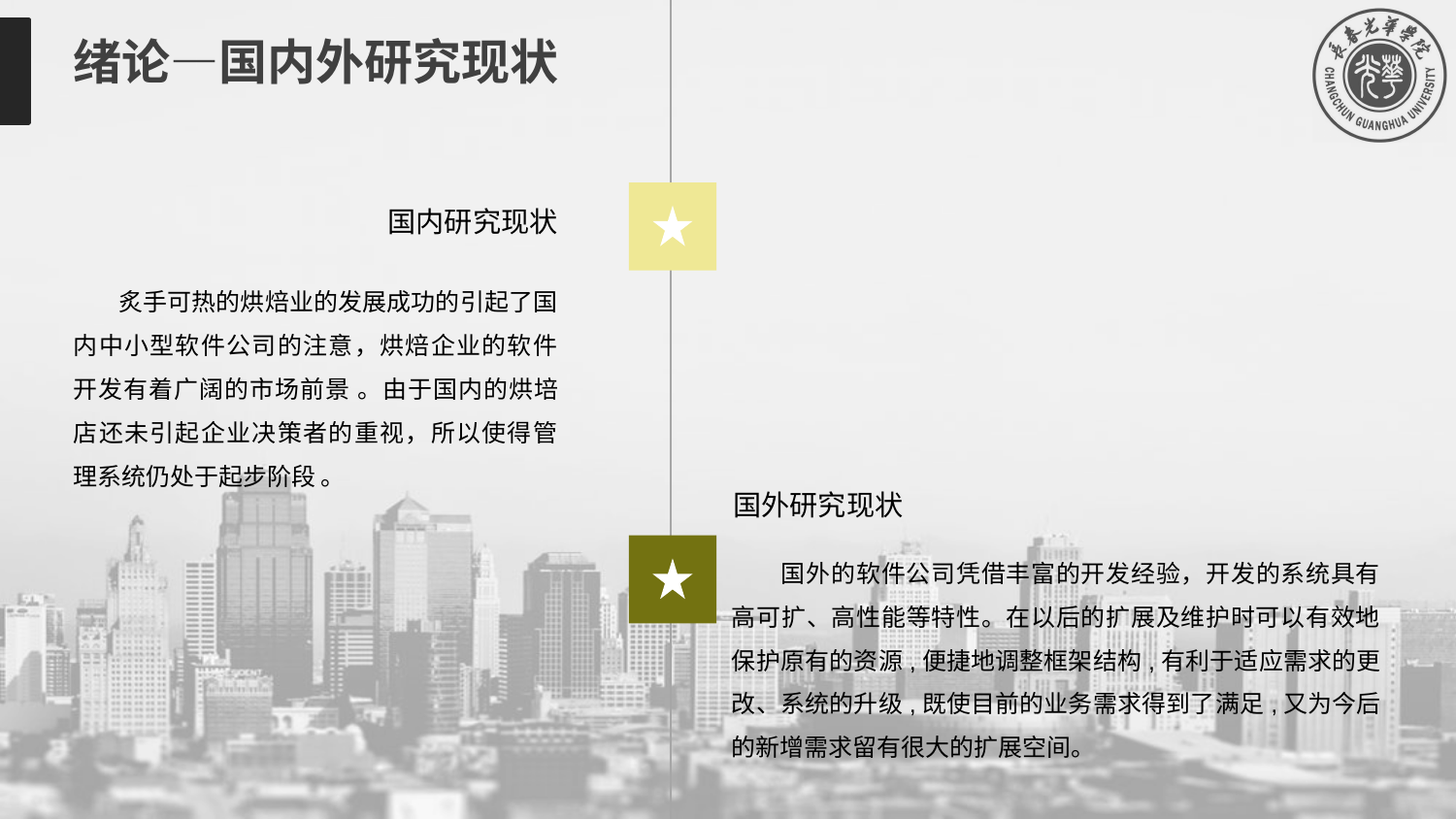

绪论—国内外研究现状

国内研究现状
       炙手可热的烘焙业的发展成功的引起了国内中小型软件公司的注意，烘焙企业的软件开发有着广阔的市场前景 。由于国内的烘培店还未引起企业决策者的重视，所以使得管理系统仍处于起步阶段 。
国外研究现状
       国外的软件公司凭借丰富的开发经验，开发的系统具有高可扩、高性能等特性。在以后的扩展及维护时可以有效地保护原有的资源,便捷地调整框架结构,有利于适应需求的更改、系统的升级,既使目前的业务需求得到了满足,又为今后的新增需求留有很大的扩展空间。